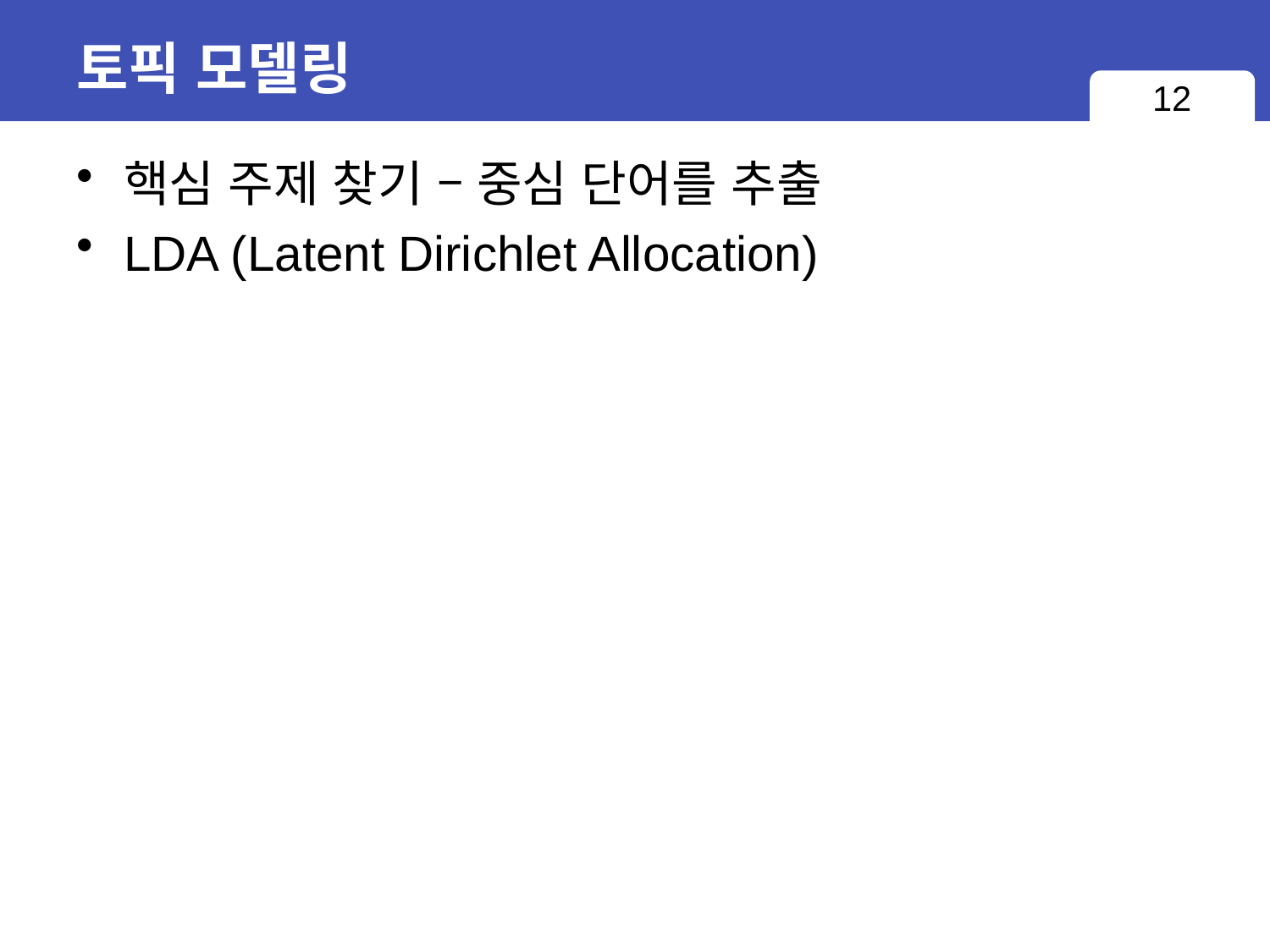

# 토픽 모델링
12
핵심 주제 찾기 – 중심 단어를 추출
LDA (Latent Dirichlet Allocation)